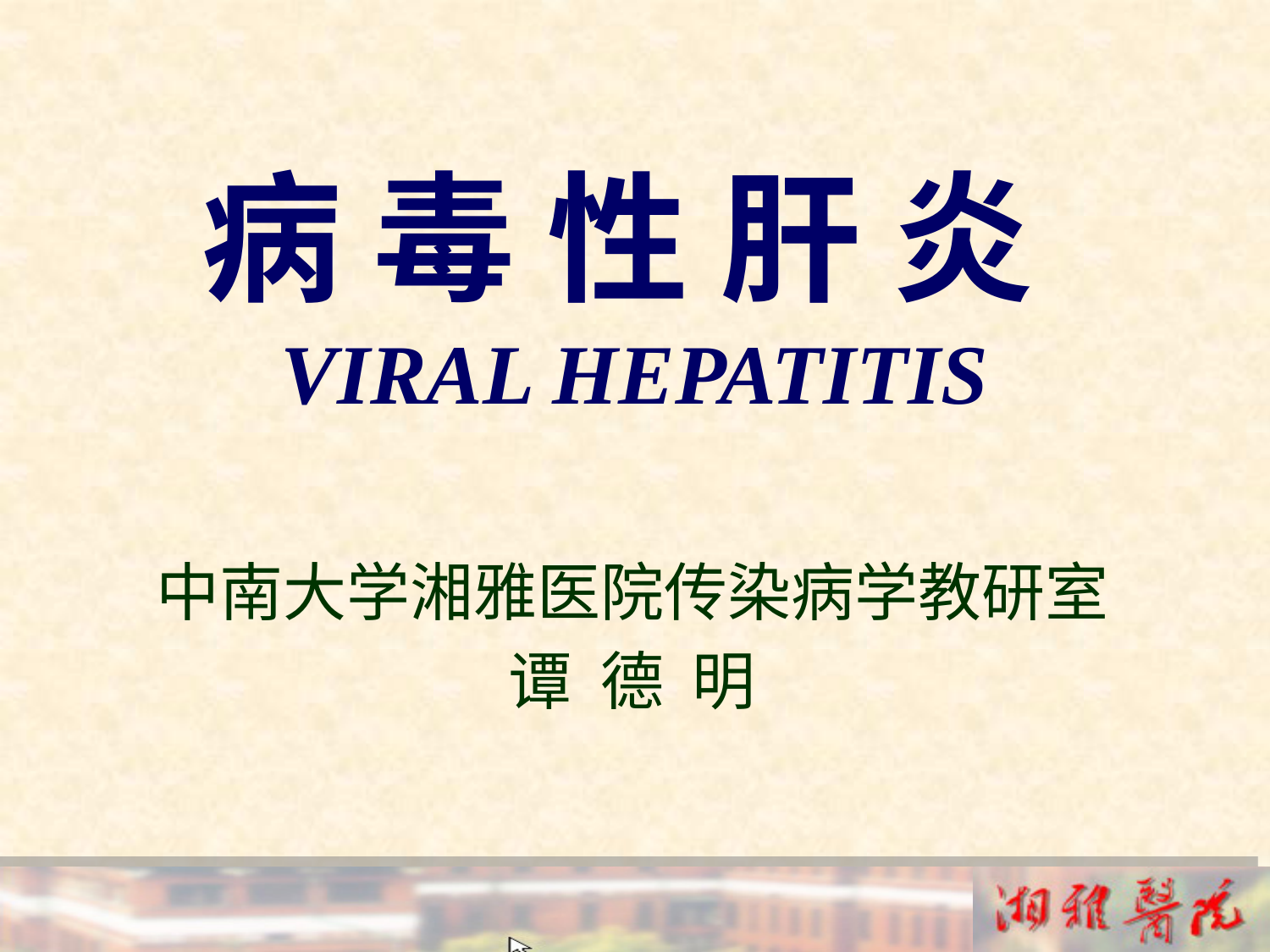

病 毒 性 肝 炎VIRAL HEPATITIS
中南大学湘雅医院传染病学教研室
谭  德  明